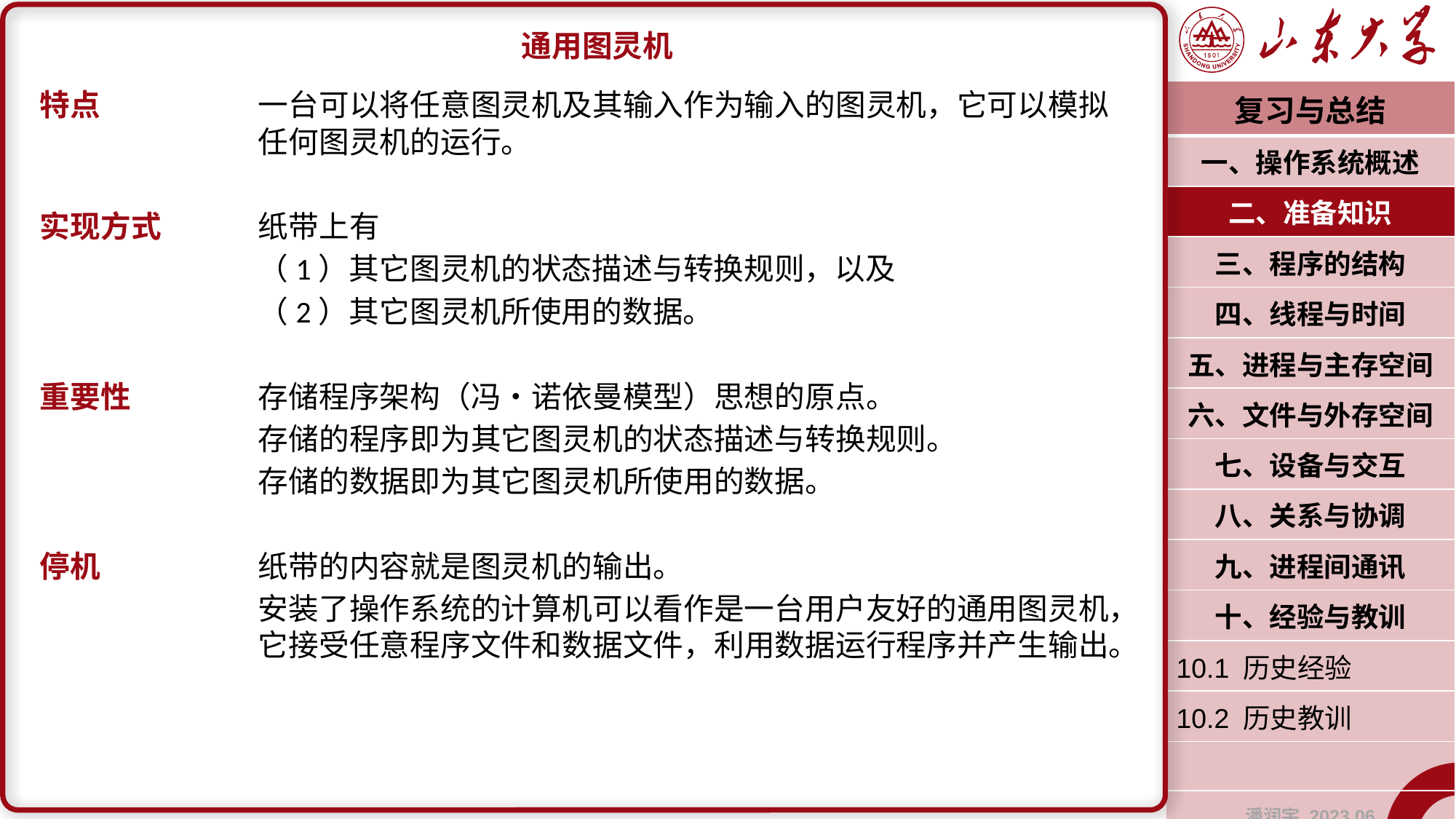

通用图灵机
特点		一台可以将任意图灵机及其输入作为输入的图灵机，它可以模拟		任何图灵机的运行。

实现方式	纸带上有
		（1）其它图灵机的状态描述与转换规则，以及
		（2）其它图灵机所使用的数据。

重要性		存储程序架构（冯・诺依曼模型）思想的原点。
		存储的程序即为其它图灵机的状态描述与转换规则。
		存储的数据即为其它图灵机所使用的数据。

停机		纸带的内容就是图灵机的输出。
		安装了操作系统的计算机可以看作是一台用户友好的通用图灵机，		它接受任意程序文件和数据文件，利用数据运行程序并产生输出。
| 复习与总结 |
| --- |
| 一、操作系统概述 |
| 二、准备知识 |
| 三、程序的结构 |
| 四、线程与时间 |
| 五、进程与主存空间 |
| 六、文件与外存空间 |
| 七、设备与交互 |
| 八、关系与协调 |
| 九、进程间通讯 |
| 十、经验与教训 |
| 10.1 历史经验 |
| 10.2 历史教训 |
|  |
| 潘润宇 2023.06 |